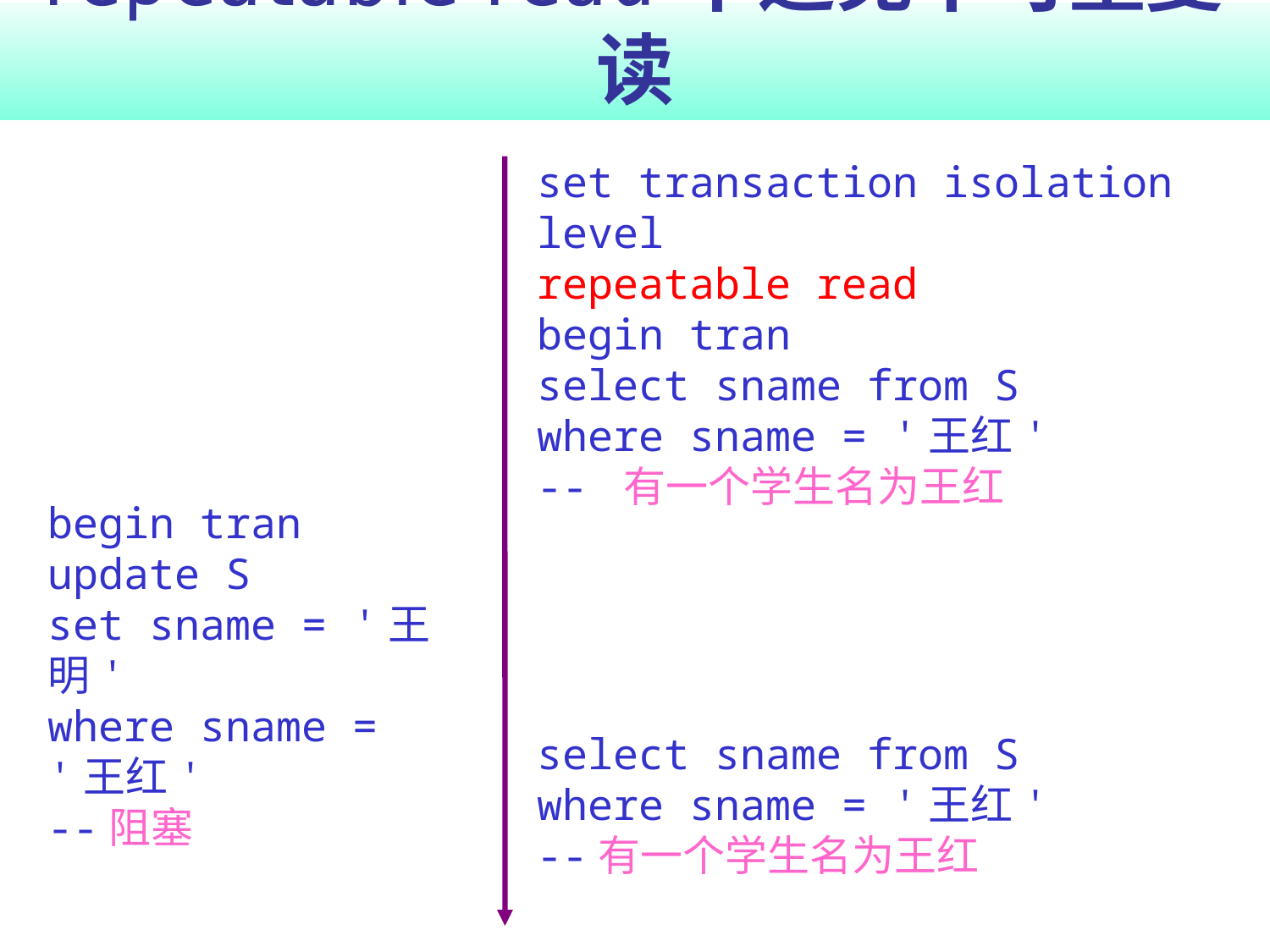

# repeatable read下避免不可重复读
set transaction isolation level
repeatable read
begin tran
select sname from S
where sname = '王红'
-- 有一个学生名为王红

begin tran
update S
set sname = '王明'
where sname = '王红'
--阻塞
select sname from S
where sname = '王红'
--有一个学生名为王红